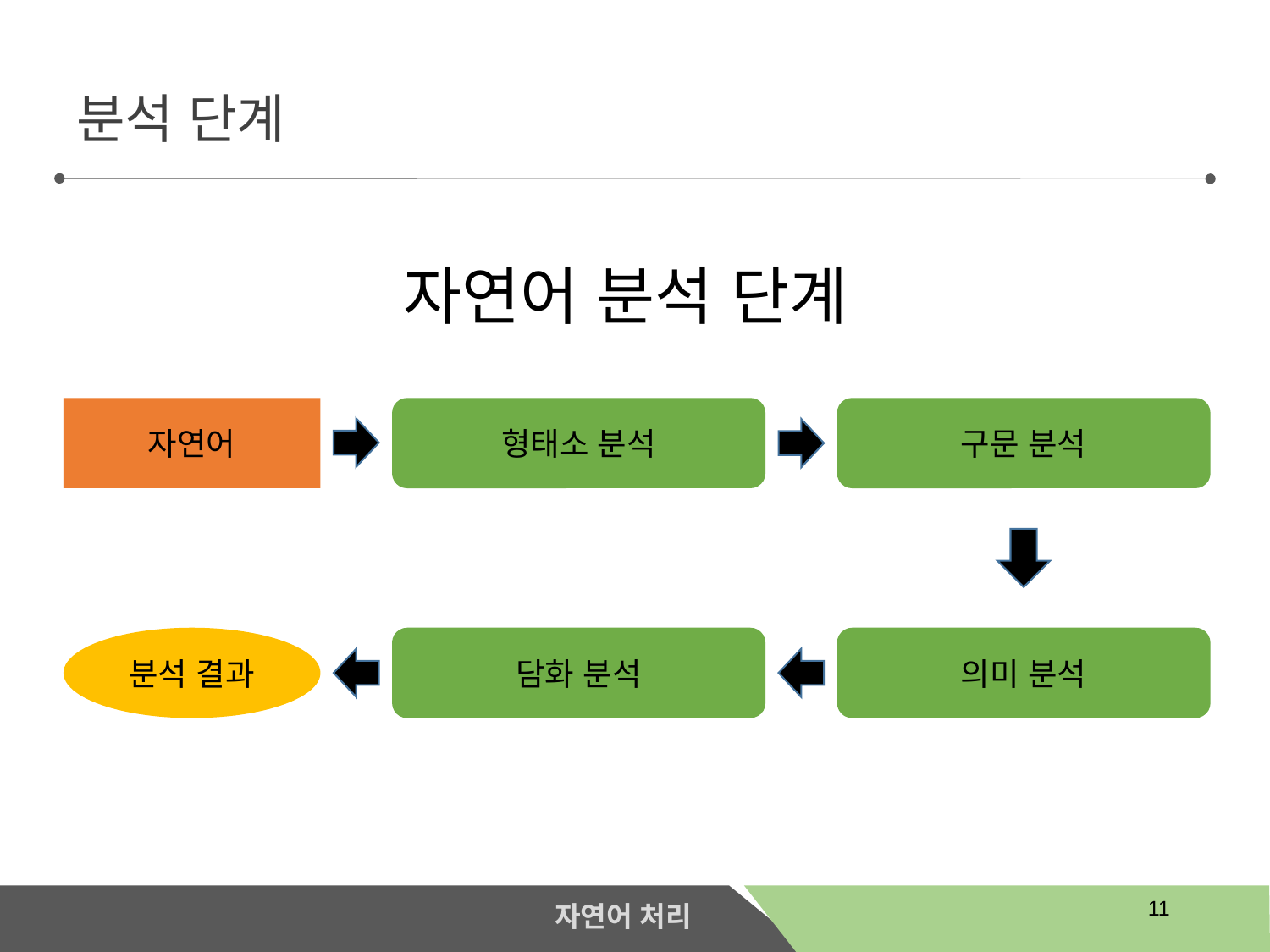

분석 단계
자연어 분석 단계
자연어
형태소 분석
구문 분석

분석 결과
담화 분석
의미 분석

11

자연어 처리